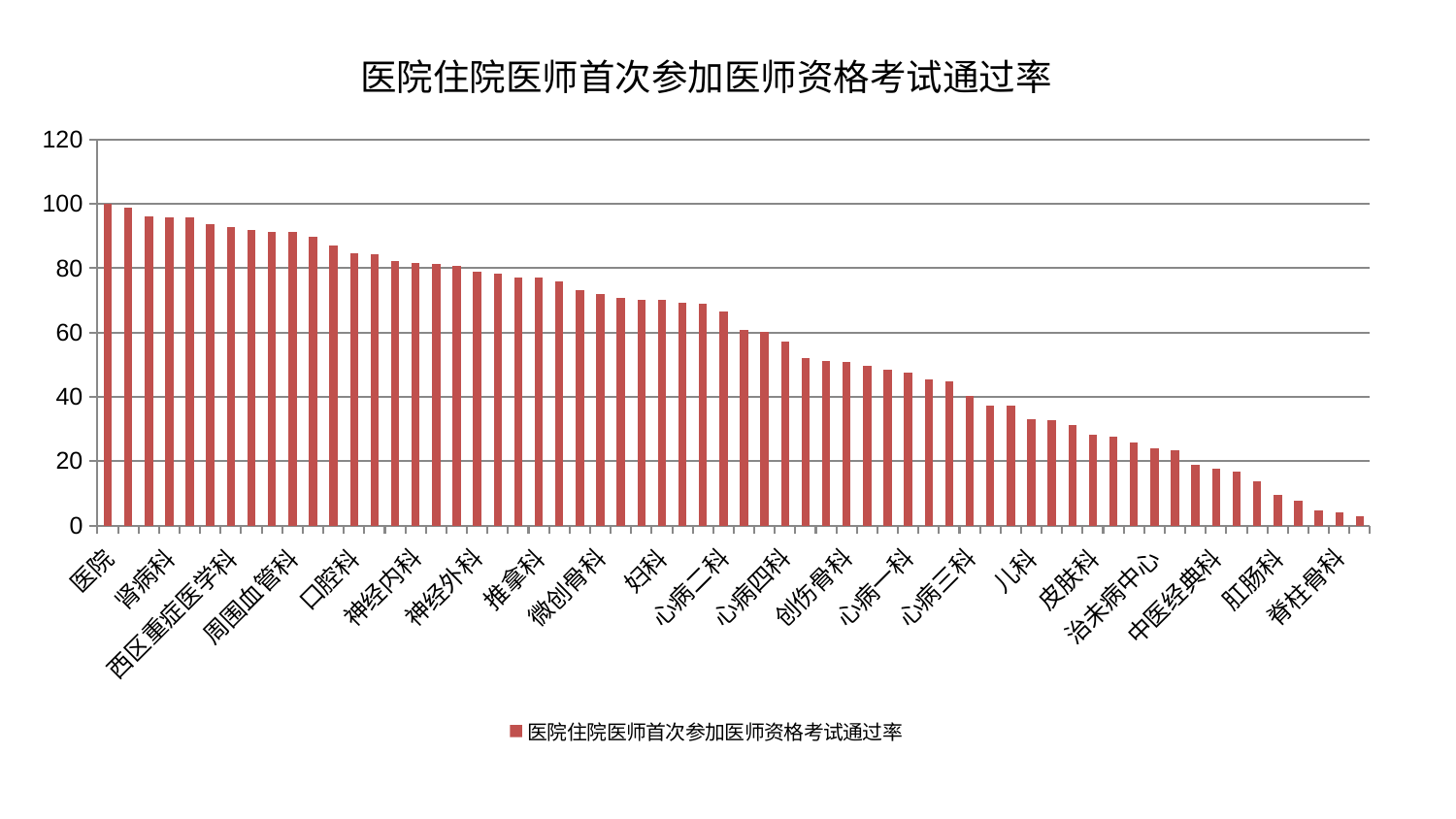

### Chart: 医院住院医师首次参加医师资格考试通过率

| Category | 医院住院医师首次参加医师资格考试通过率 |
|---|---|
| 医院 | 100.0 |
| 泌尿外科 | 98.7809698962318 |
| 脑病三科 | 96.17460895266187 |
| 肾病科 | 95.97720382117527 |
| 风湿病科 | 95.91375440507791 |
| 老年医学科 | 93.67333296524117 |
| 西区重症医学科 | 92.92774716198122 |
| 骨科 | 91.95032350143975 |
| 产科 | 91.44167074564056 |
| 周围血管科 | 91.20139726507797 |
| 普通外科 | 89.66088274434846 |
| 男科 | 87.10510967918087 |
| 口腔科 | 84.55943880263575 |
| 耳鼻喉科 | 84.43359280171806 |
| 身心医学科 | 82.39257281487122 |
| 神经内科 | 81.78424507873181 |
| 眼科 | 81.38314163783802 |
| 血液科 | 80.7551437129324 |
| 神经外科 | 78.91145565157593 |
| 乳腺甲状腺外科 | 78.18724727951664 |
| 肿瘤内科 | 77.16795870597072 |
| 推拿科 | 77.15341965442694 |
| 妇二科 | 75.79640238905982 |
| 消化内科 | 73.23501640684643 |
| 微创骨科 | 71.8466248428455 |
| 胸外科 | 70.64047879963069 |
| 内分泌科 | 70.21520195795439 |
| 妇科 | 70.18874686356963 |
| 针灸科 | 69.37027657668794 |
| 脾胃科消化科合并 | 68.91800311152689 |
| 心病二科 | 66.5085307312778 |
| 中医外治中心 | 60.69526030385613 |
| 关节骨科 | 60.18355457683738 |
| 心病四科 | 57.27664415147771 |
| 肝病科 | 52.06559596423643 |
| 显微骨科 | 51.10651047812176 |
| 创伤骨科 | 50.770709756849605 |
| 东区重症医学科 | 49.806072034627604 |
| 妇科妇二科合并 | 48.46503833939748 |
| 心病一科 | 47.68577475371498 |
| 呼吸内科 | 45.43670559613894 |
| 脑病一科 | 44.8529280501858 |
| 心病三科 | 40.36157930873498 |
| 综合内科 | 37.398849346748044 |
| 肾脏内科 | 37.152828686296715 |
| 儿科 | 33.073202015785355 |
| 重症医学科 | 32.65114585957232 |
| 小儿推拿科 | 31.327164518886224 |
| 皮肤科 | 28.173662587408717 |
| 东区肾病科 | 27.501258651437436 |
| 康复科 | 25.705834810972952 |
| 治未病中心 | 24.091046612457067 |
| 脑病二科 | 23.368964117889 |
| 运动损伤骨科 | 18.7316937198864 |
| 中医经典科 | 17.53795504502253 |
| 脾胃病科 | 16.760646514717614 |
| 肝胆外科 | 13.84664894508984 |
| 肛肠科 | 9.535048430913939 |
| 心血管内科 | 7.643855707286948 |
| 美容皮肤科 | 4.593500204611226 |
| 脊柱骨科 | 4.163149734617215 |
| 小儿骨科 | 2.782966062263883 |
97